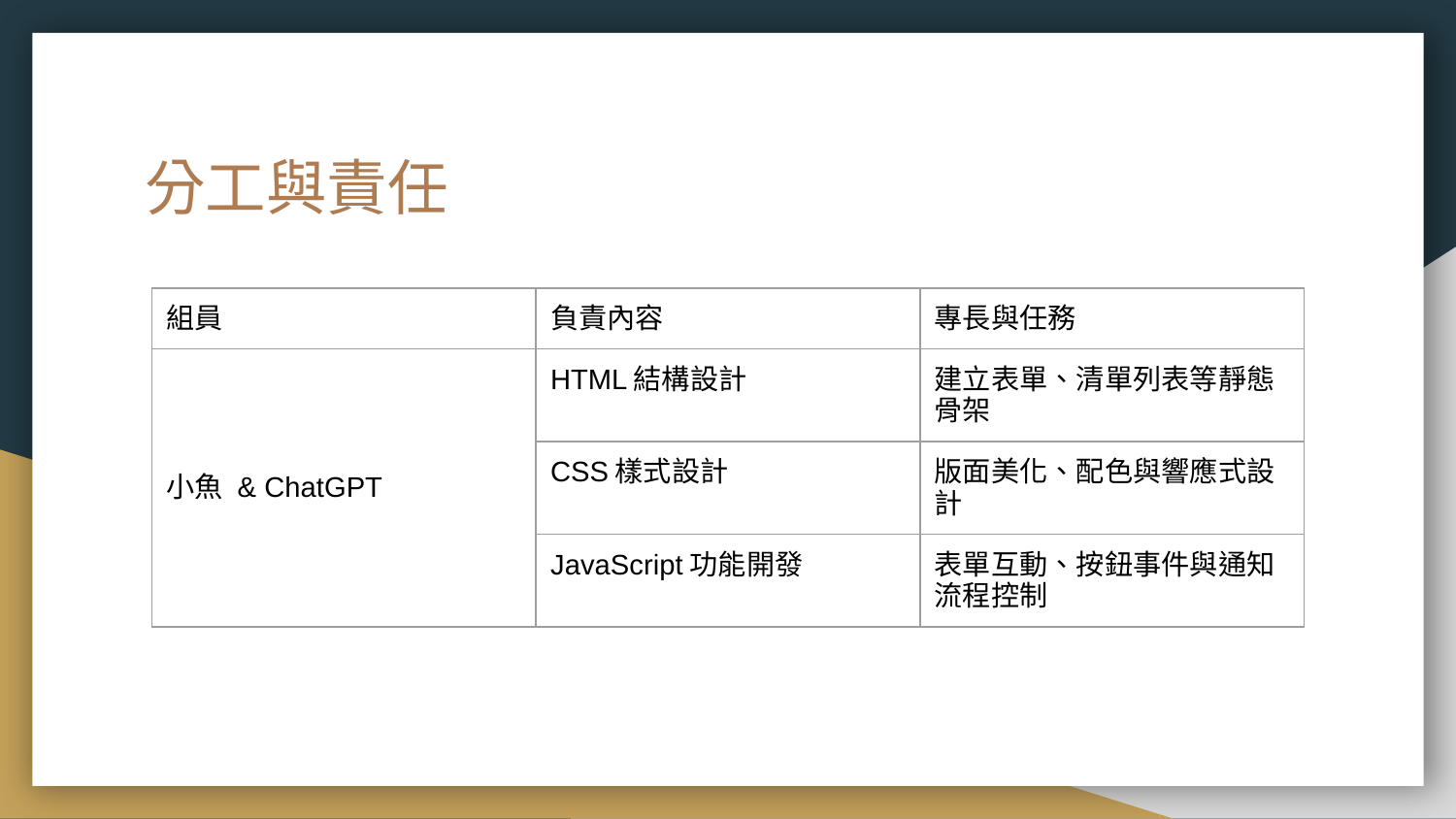

# 分工與責任
| 組員 | 負責內容 | 專長與任務 |
| --- | --- | --- |
| 小魚 & ChatGPT | HTML結構設計 | 建立表單、清單列表等靜態骨架 |
|  | CSS樣式設計 | 版面美化、配色與響應式設計 |
|  | JavaScript功能開發 | 表單互動、按鈕事件與通知流程控制 |